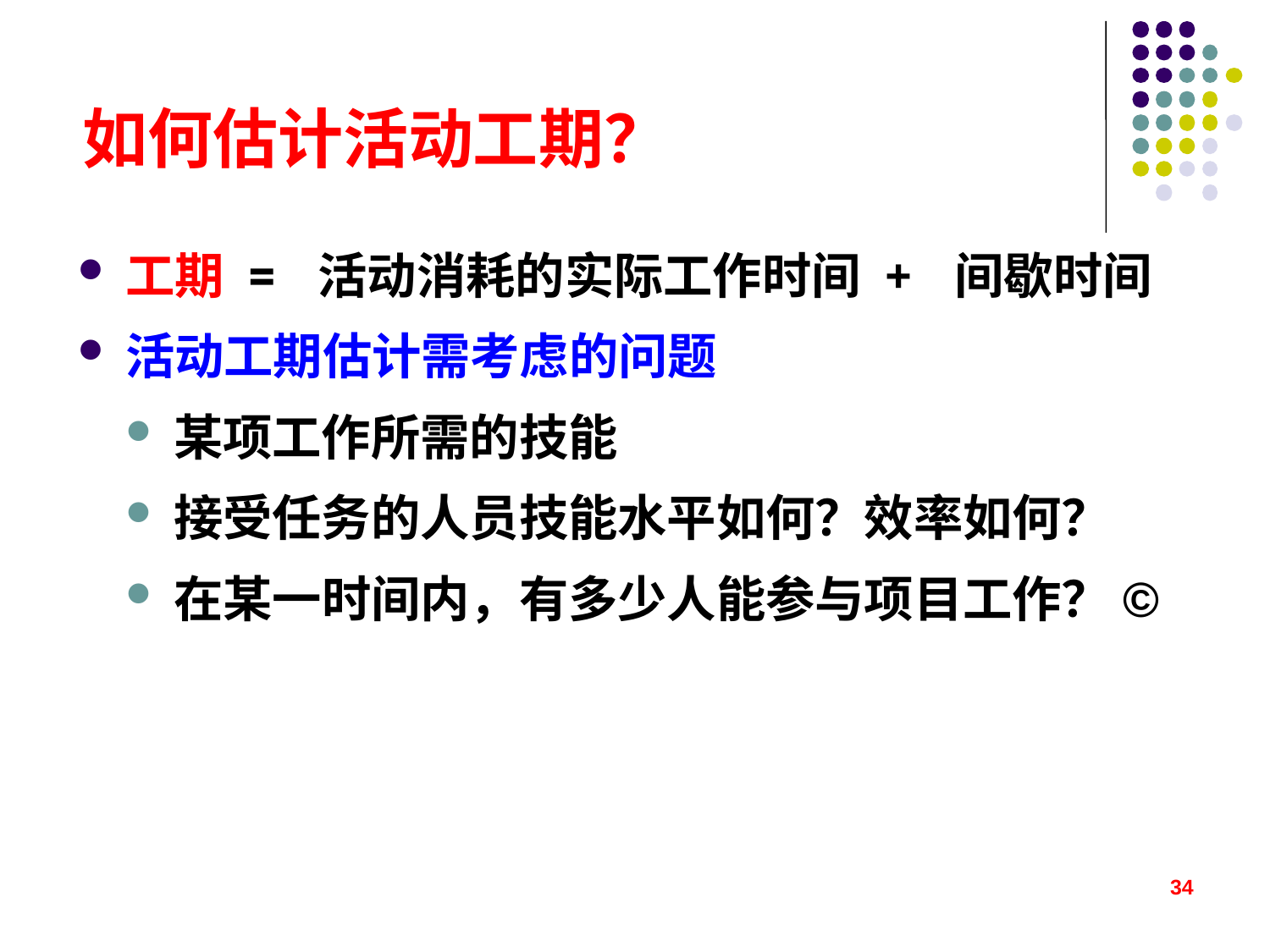

# 如何估计活动工期？
工期 = 活动消耗的实际工作时间 + 间歇时间
活动工期估计需考虑的问题
某项工作所需的技能
接受任务的人员技能水平如何？效率如何？
在某一时间内，有多少人能参与项目工作？©
34